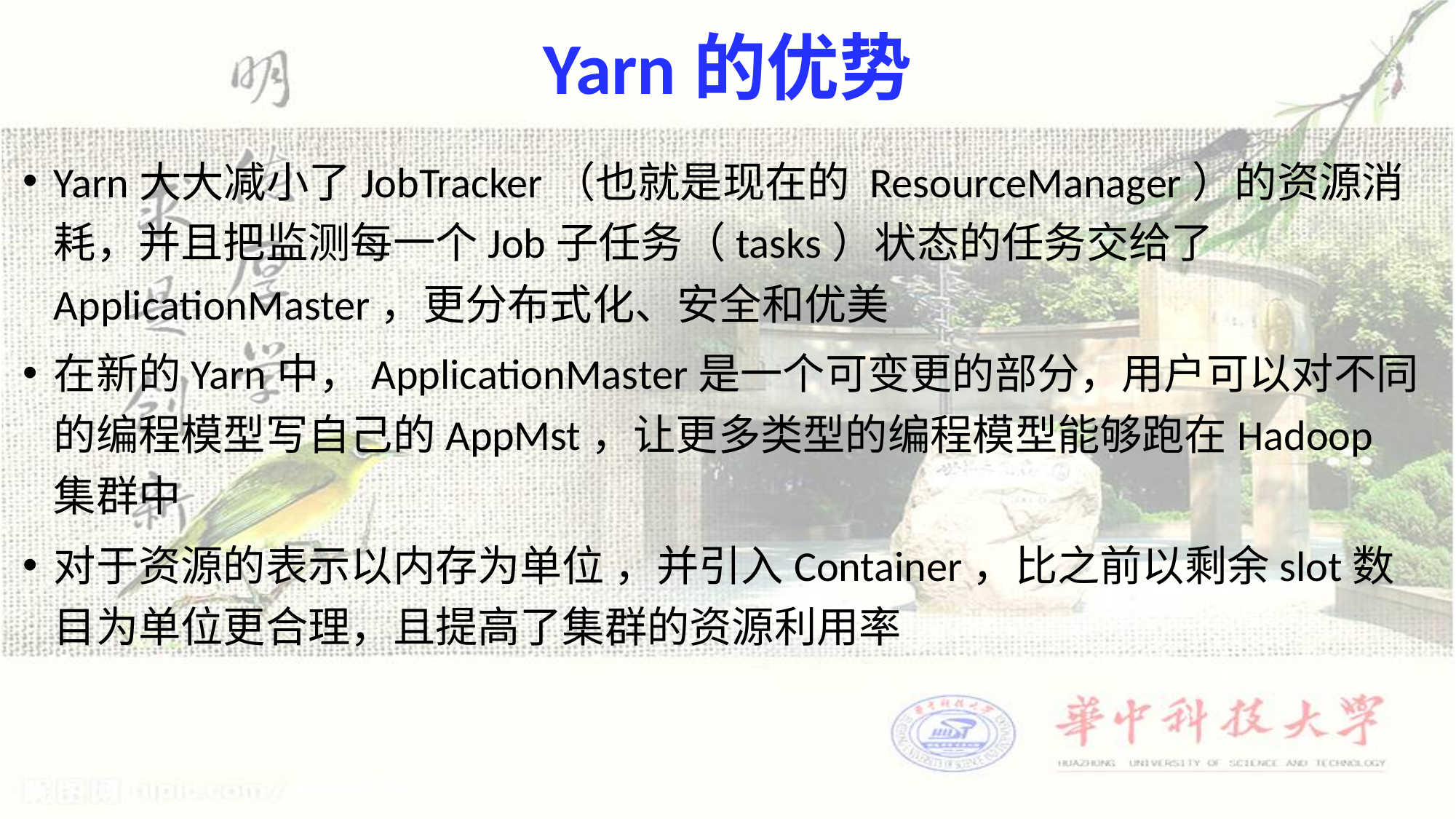

# Yarn的优势
Yarn大大减小了JobTracker（也就是现在的 ResourceManager）的资源消耗，并且把监测每一个Job子任务（tasks）状态的任务交给了ApplicationMaster，更分布式化、安全和优美
在新的Yarn中，ApplicationMaster是一个可变更的部分，用户可以对不同的编程模型写自己的AppMst，让更多类型的编程模型能够跑在Hadoop集群中
对于资源的表示以内存为单位 ，并引入Container，比之前以剩余slot数目为单位更合理，且提高了集群的资源利用率